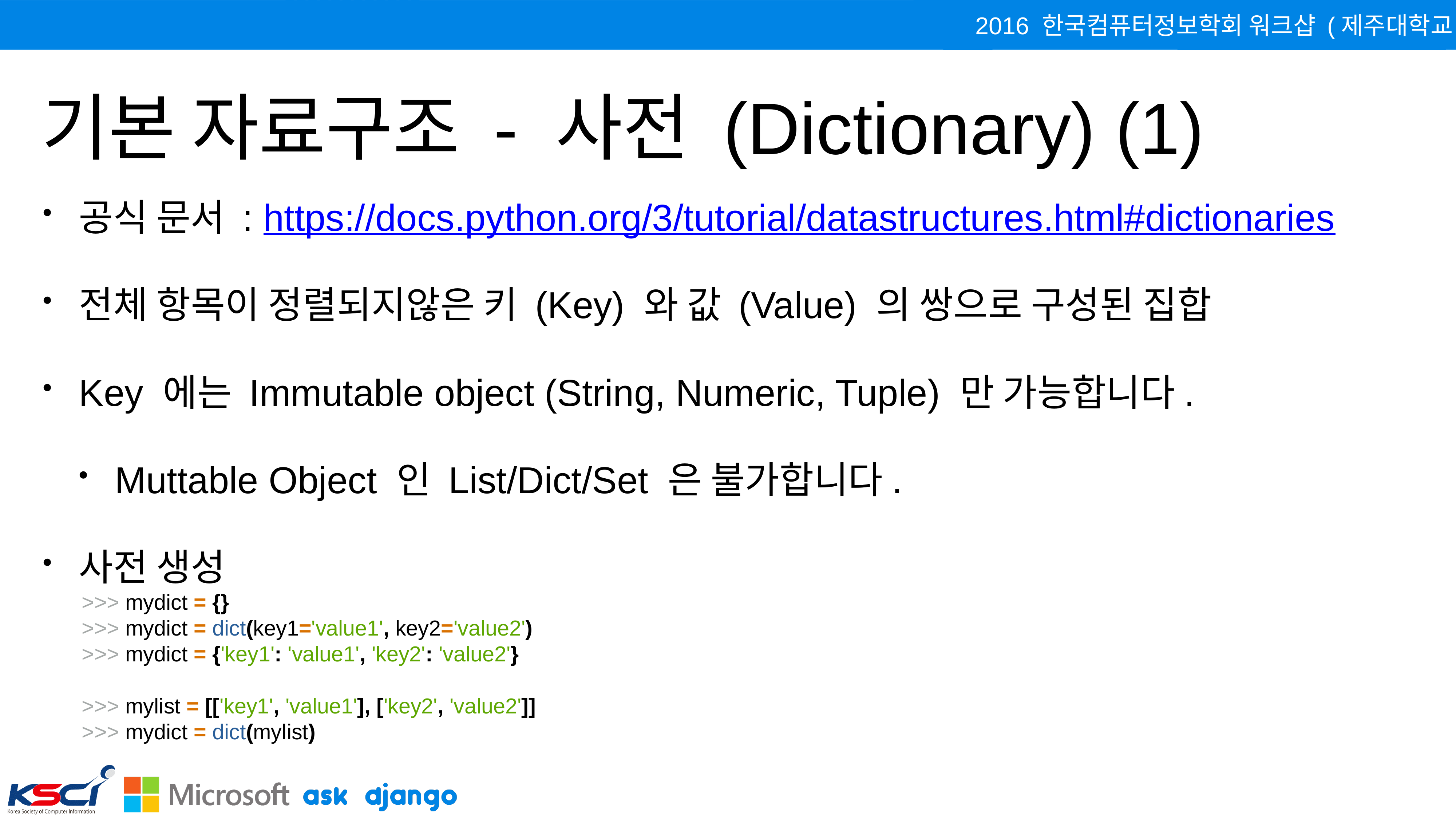

# 기본 자료구조 - 사전 (Dictionary) (1)
공식 문서 : https://docs.python.org/3/tutorial/datastructures.html#dictionaries
전체 항목이 정렬되지않은 키 (Key) 와 값 (Value) 의 쌍으로 구성된 집합
Key 에는 Immutable object (String, Numeric, Tuple) 만 가능합니다.
Muttable Object 인 List/Dict/Set 은 불가합니다.
사전 생성
>>> mydict = {}
>>> mydict = dict(key1='value1', key2='value2')
>>> mydict = {'key1': 'value1', 'key2': 'value2'}

>>> mylist = [['key1', 'value1'], ['key2', 'value2']]
>>> mydict = dict(mylist)